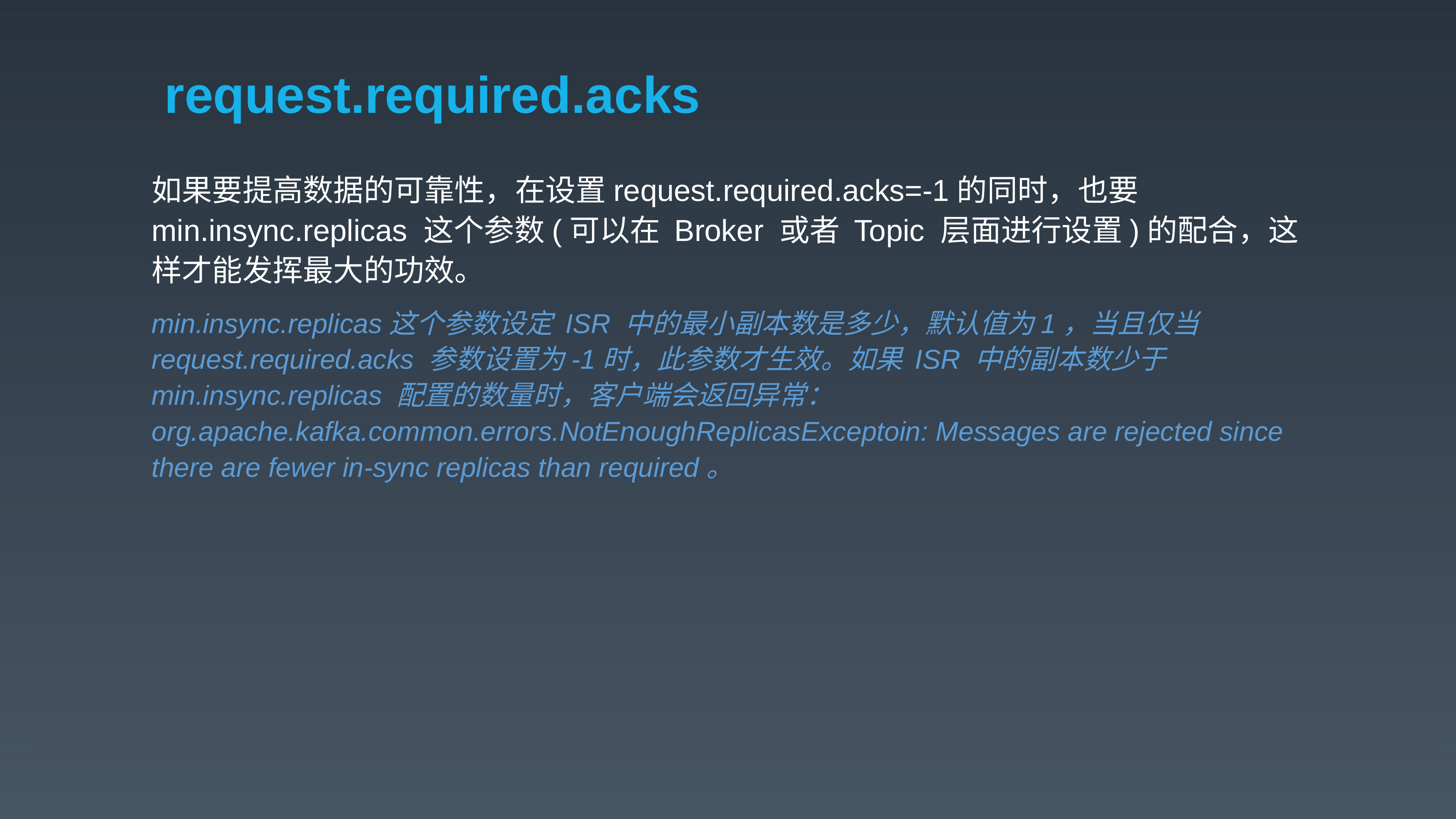

# request.required.acks
如果要提高数据的可靠性，在设置request.required.acks=-1的同时，也要min.insync.replicas 这个参数(可以在 Broker 或者 Topic 层面进行设置)的配合，这样才能发挥最大的功效。
min.insync.replicas这个参数设定 ISR 中的最小副本数是多少，默认值为1，当且仅当 request.required.acks 参数设置为-1时，此参数才生效。如果 ISR 中的副本数少于 min.insync.replicas 配置的数量时，客户端会返回异常：org.apache.kafka.common.errors.NotEnoughReplicasExceptoin: Messages are rejected since there are fewer in-sync replicas than required。